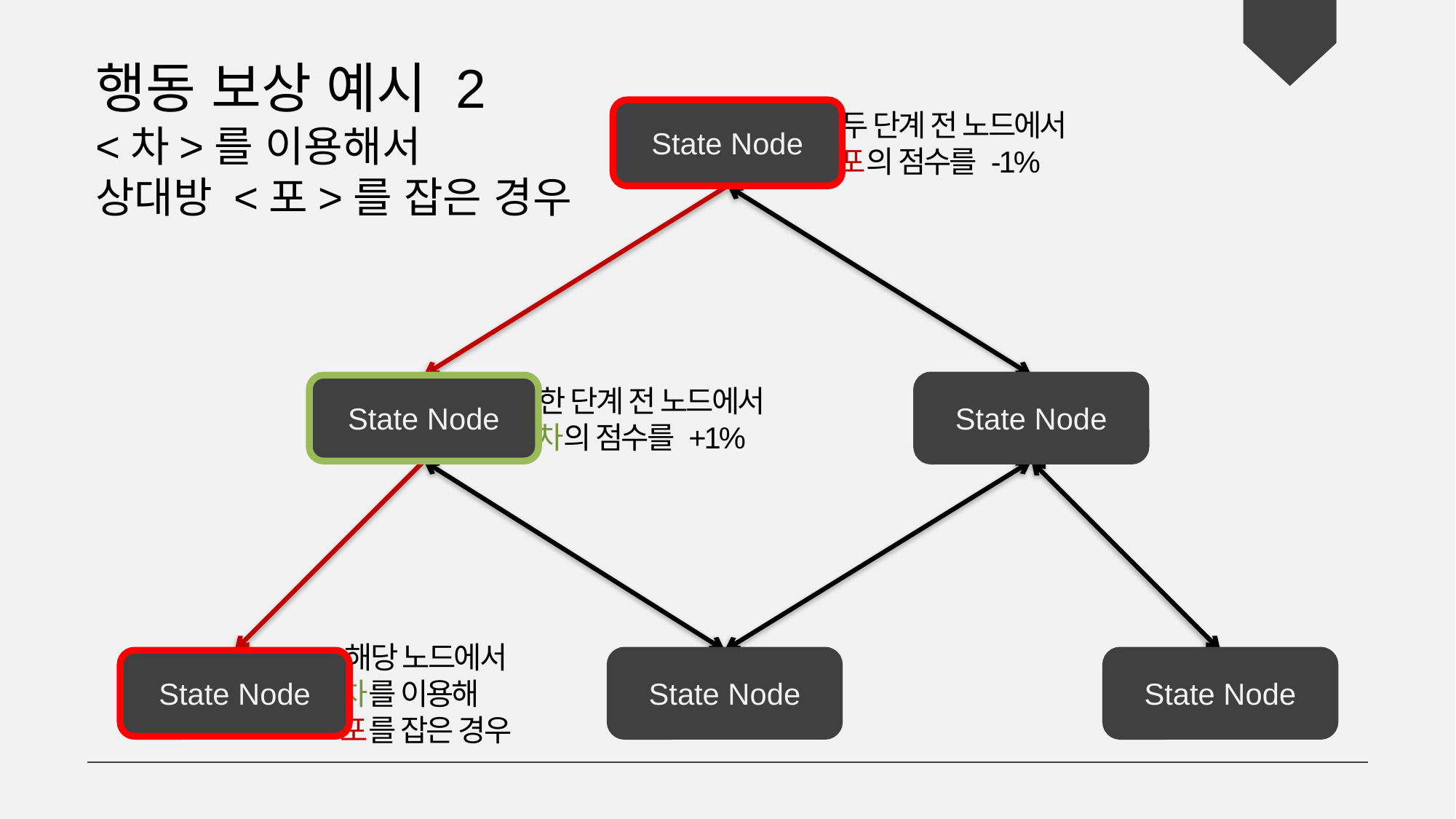

행동 보상 예시 2
<차>를 이용해서
상대방 <포>를 잡은 경우
State Node
3. 두 단계 전 노드에서
    포의 점수를 -1%
State Node
State Node
2. 한 단계 전 노드에서
    차의 점수를 +1%
1. 해당 노드에서
    차를 이용해
    포를 잡은 경우
State Node
State Node
State Node